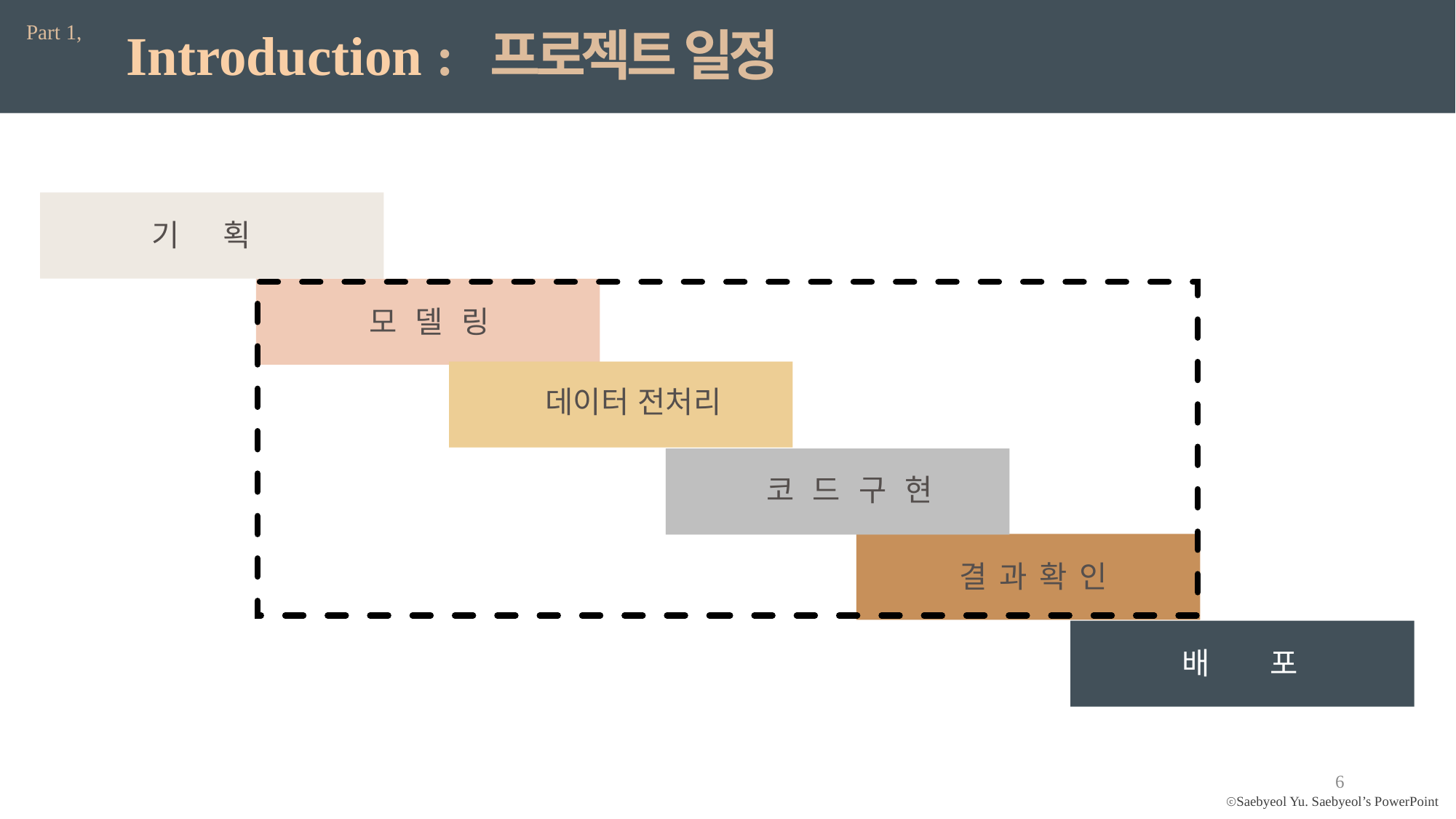

Part 1,
Introduction :  프로젝트 일정

기     획
모델링
데이터 전처리
결과확인
배       포

코드구현
6